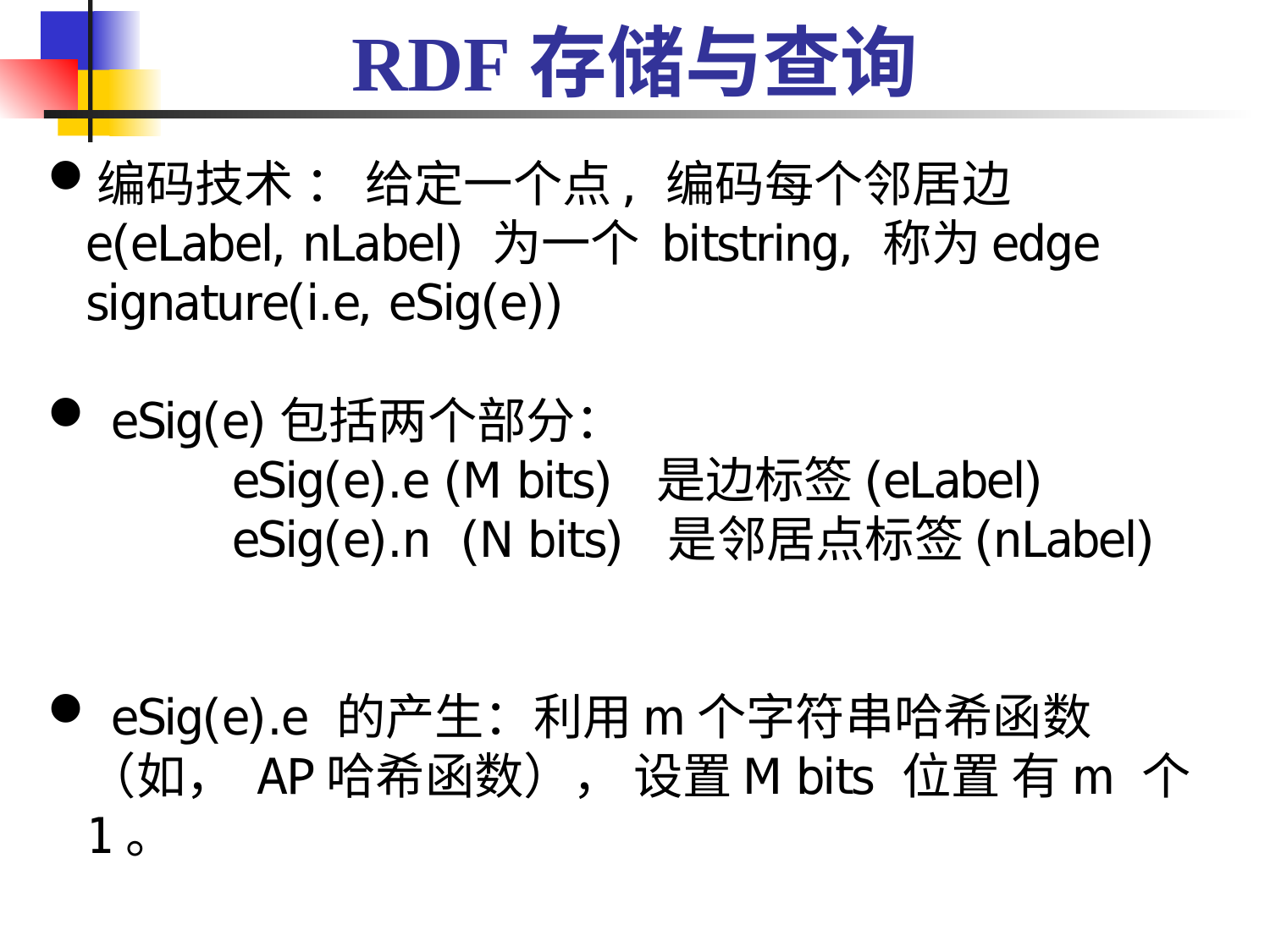

# RDF存储与查询
编码技术 ： 给定一个点, 编码每个邻居边 e(eLabel, nLabel) 为一个 bitstring, 称为edge signature(i.e, eSig(e))

 eSig(e)包括两个部分：
            eSig(e).e (M bits)  是边标签(eLabel)
            eSig(e).n  (N bits)  是邻居点标签(nLabel)

 eSig(e).e 的产生：利用m个字符串哈希函数（如， AP哈希函数）， 设置M bits 位置 有m 个 1。